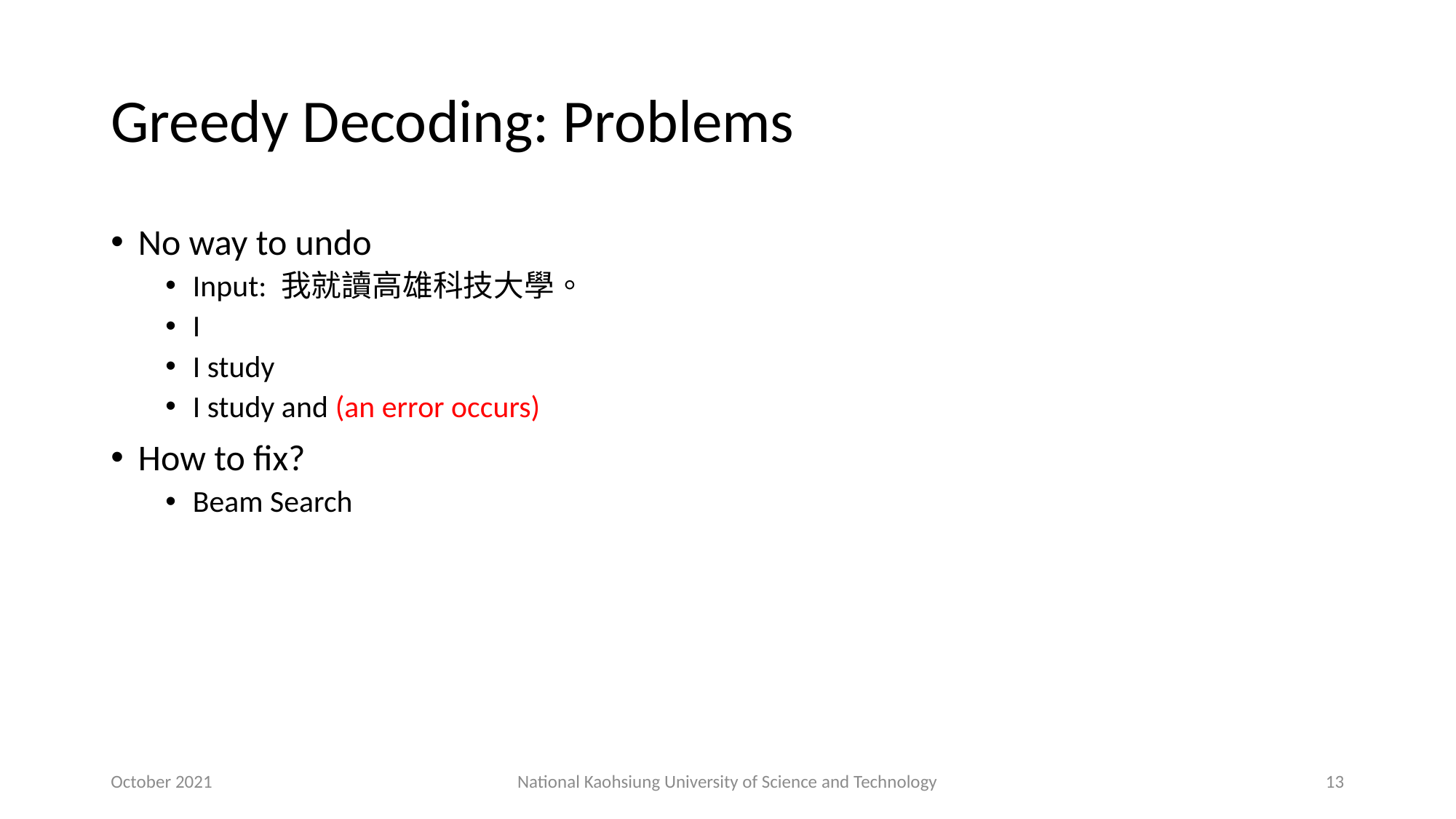

# Greedy Decoding: Problems
No way to undo
Input: 我就讀高雄科技大學。
I
I study
I study and (an error occurs)
How to fix?
Beam Search
October 2021
National Kaohsiung University of Science and Technology
13